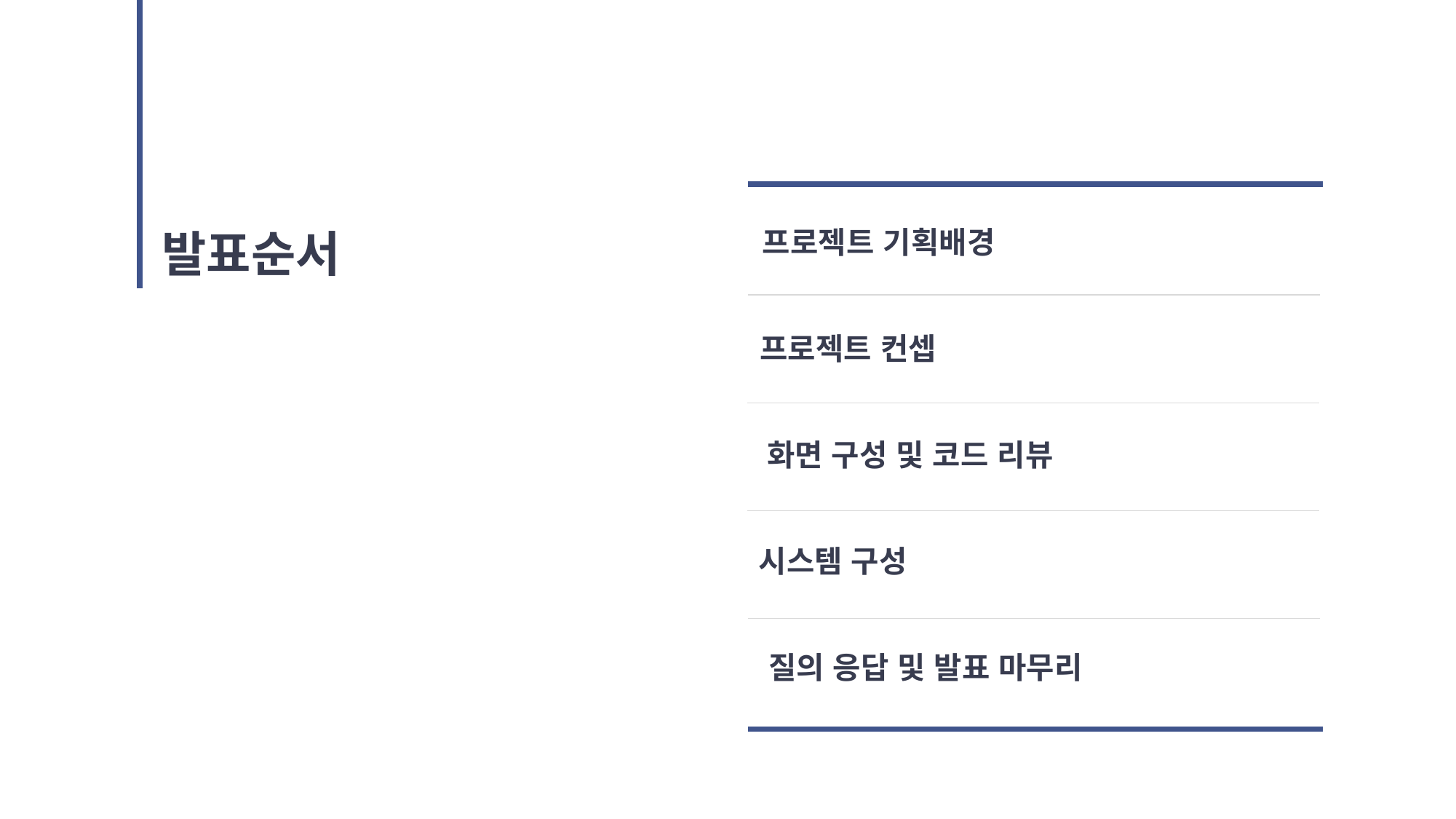

발표순서
프로젝트 기획배경
프로젝트 컨셉
화면 구성 및 코드 리뷰
시스템 구성
질의 응답 및 발표 마무리